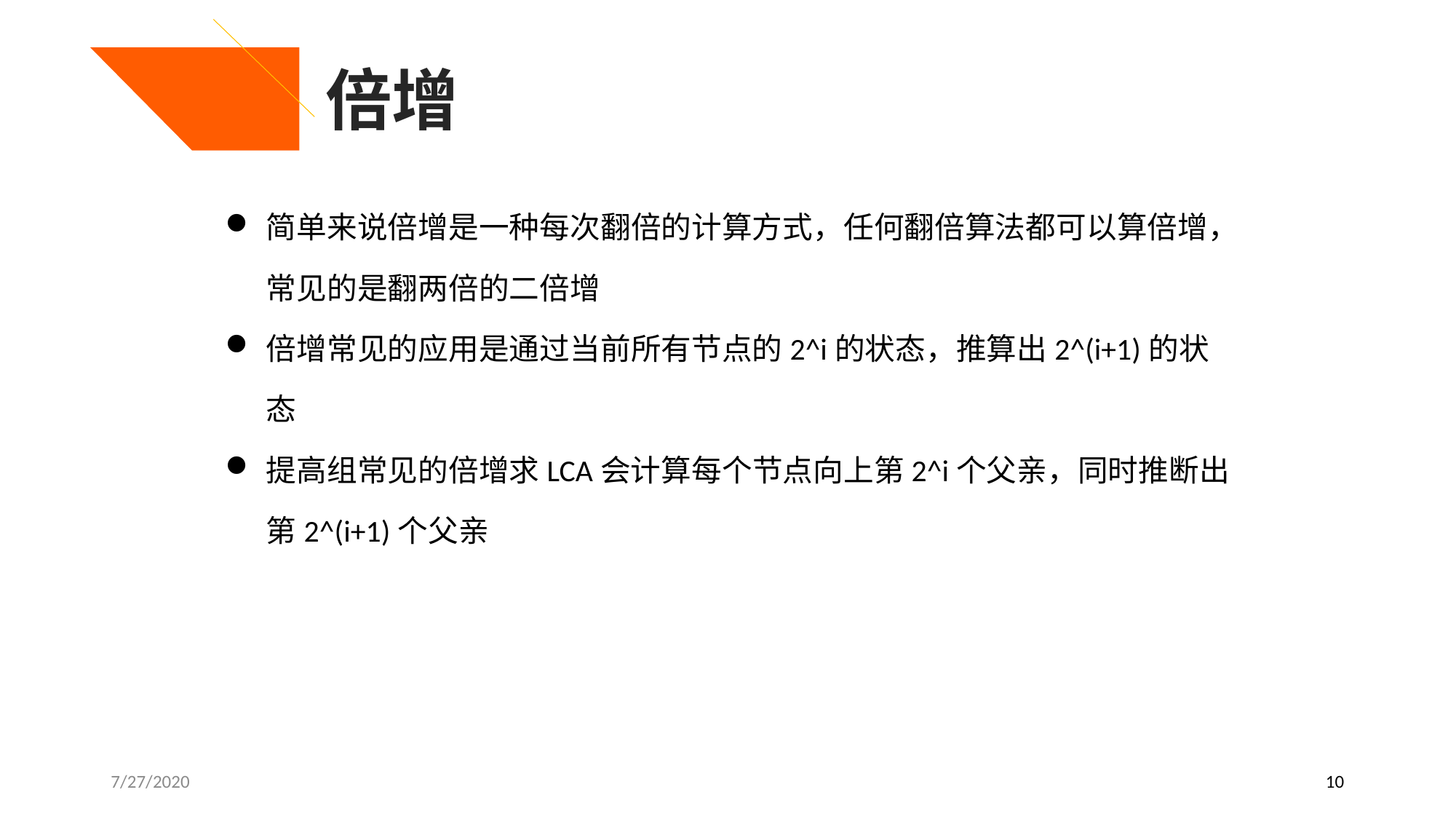

倍增
简单来说倍增是一种每次翻倍的计算方式，任何翻倍算法都可以算倍增，常见的是翻两倍的二倍增
倍增常见的应用是通过当前所有节点的2^i的状态，推算出2^(i+1)的状态
提高组常见的倍增求LCA会计算每个节点向上第2^i个父亲，同时推断出第2^(i+1)个父亲
7/27/2020
10